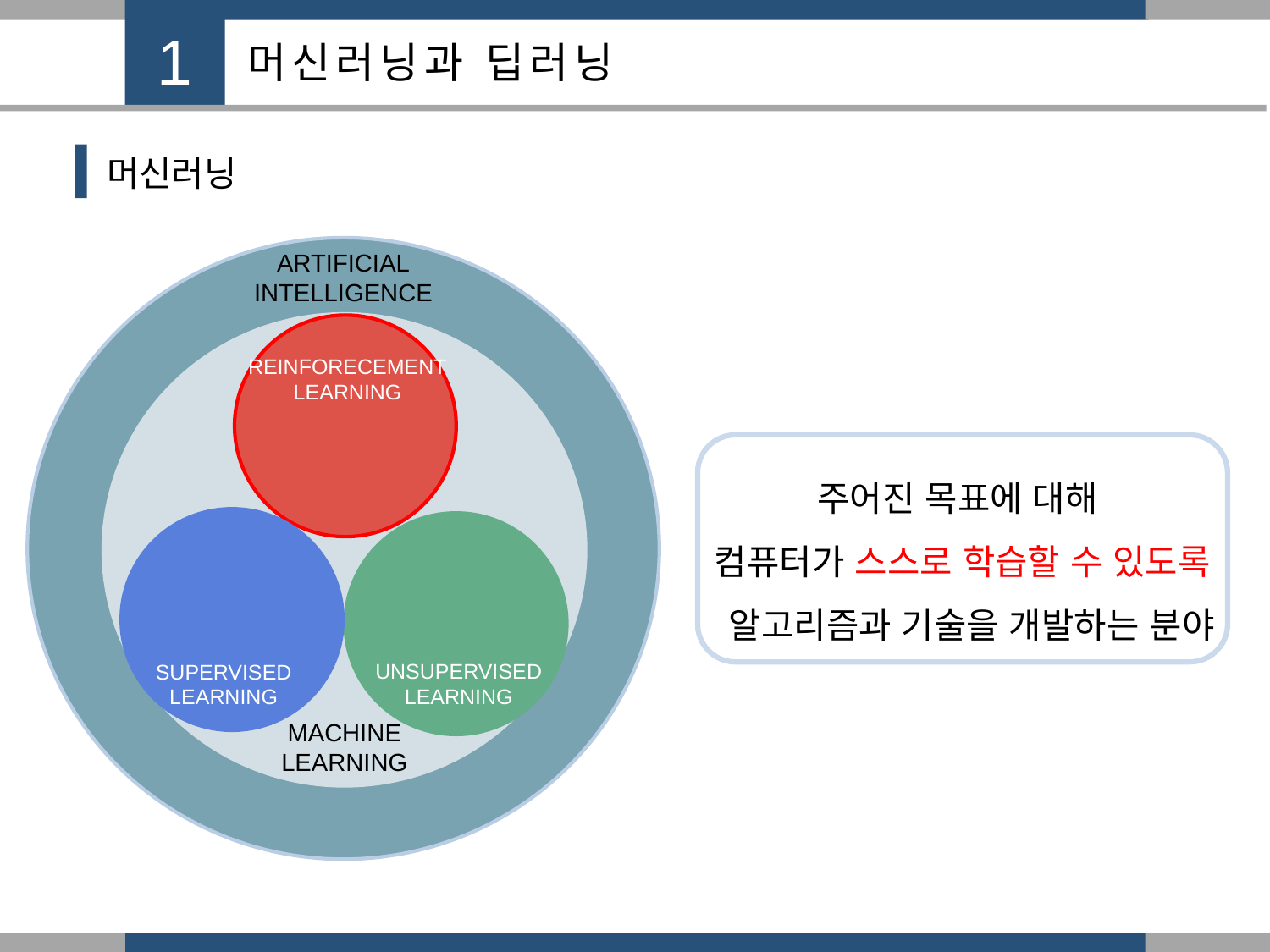

1
머신러닝과 딥러닝

머신러닝

ARTIFICIAL
INTELLIGENCE

MACHINE
LEARNING

REINFORECEMENT
LEARNING

주어진 목표에 대해
컴퓨터가 스스로 학습할 수 있도록
 알고리즘과 기술을 개발하는 분야

UNSUPERVISED
LEARNING
SUPERVISED
LEARNING